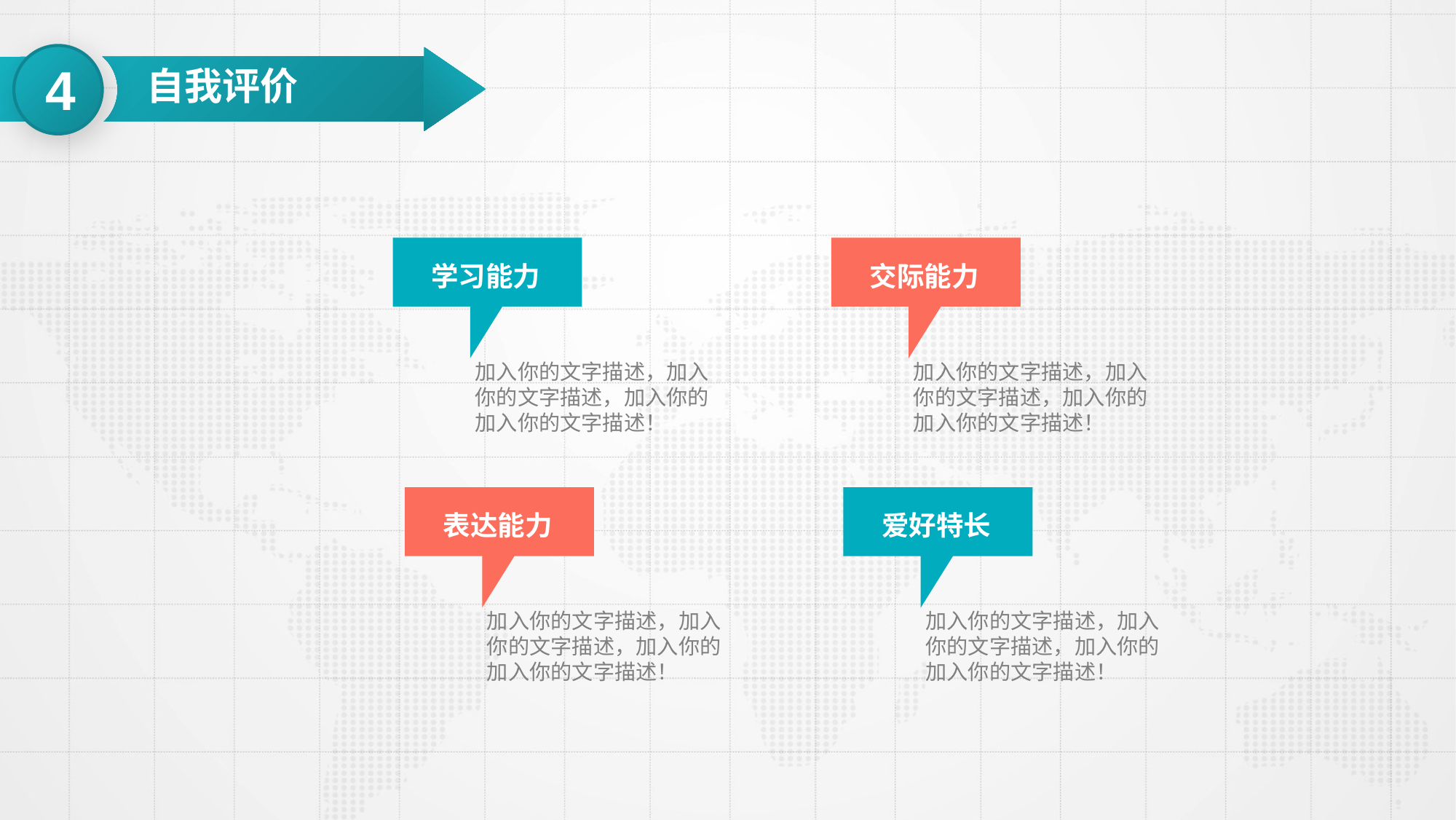

4
自我评价

学习能力
交际能力
加入你的文字描述，加入你的文字描述，加入你的
加入你的文字描述！
加入你的文字描述，加入你的文字描述，加入你的
加入你的文字描述！

表达能力
爱好特长
加入你的文字描述，加入你的文字描述，加入你的
加入你的文字描述！
加入你的文字描述，加入你的文字描述，加入你的
加入你的文字描述！